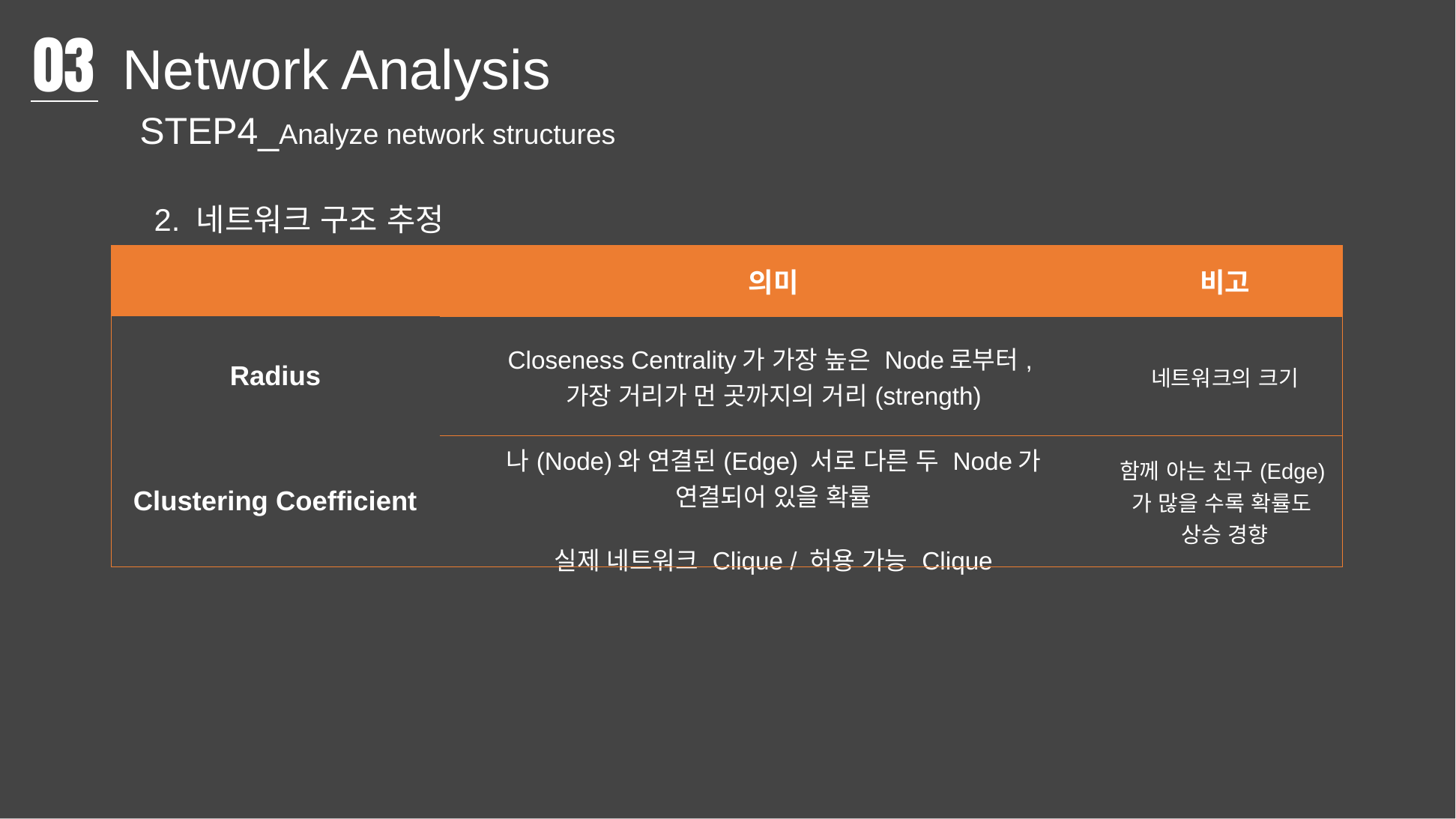

03
Network Analysis

STEP4_Analyze network structures
	2. 네트워크 구조 추정
|  | 의미 | 비고 |
| --- | --- | --- |
| Radius | Closeness Centrality가 가장 높은 Node로부터, 가장 거리가 먼 곳까지의 거리(strength) | 네트워크의 크기 |
| Clustering Coefficient | 나(Node)와 연결된(Edge) 서로 다른 두 Node가 연결되어 있을 확률 실제 네트워크 Clique / 허용 가능 Clique | 함께 아는 친구(Edge)가 많을 수록 확률도 상승 경향 |